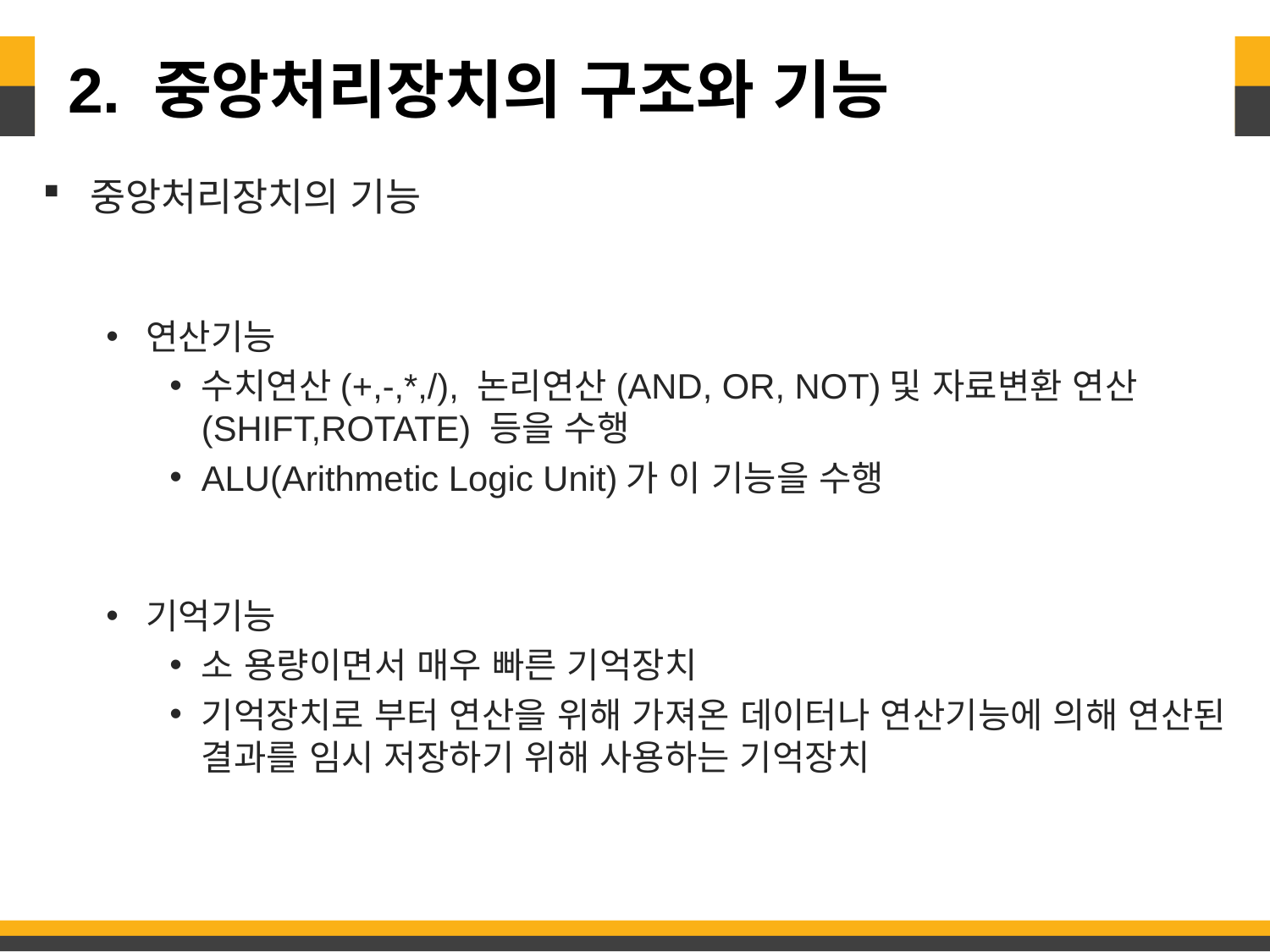

# 2. 중앙처리장치의 구조와 기능
중앙처리장치의 기능

연산기능
수치연산(+,-,*,/), 논리연산(AND, OR, NOT)및 자료변환 연산(SHIFT,ROTATE) 등을 수행
ALU(Arithmetic Logic Unit)가 이 기능을 수행

기억기능
소 용량이면서 매우 빠른 기억장치
기억장치로 부터 연산을 위해 가져온 데이터나 연산기능에 의해 연산된 결과를 임시 저장하기 위해 사용하는 기억장치